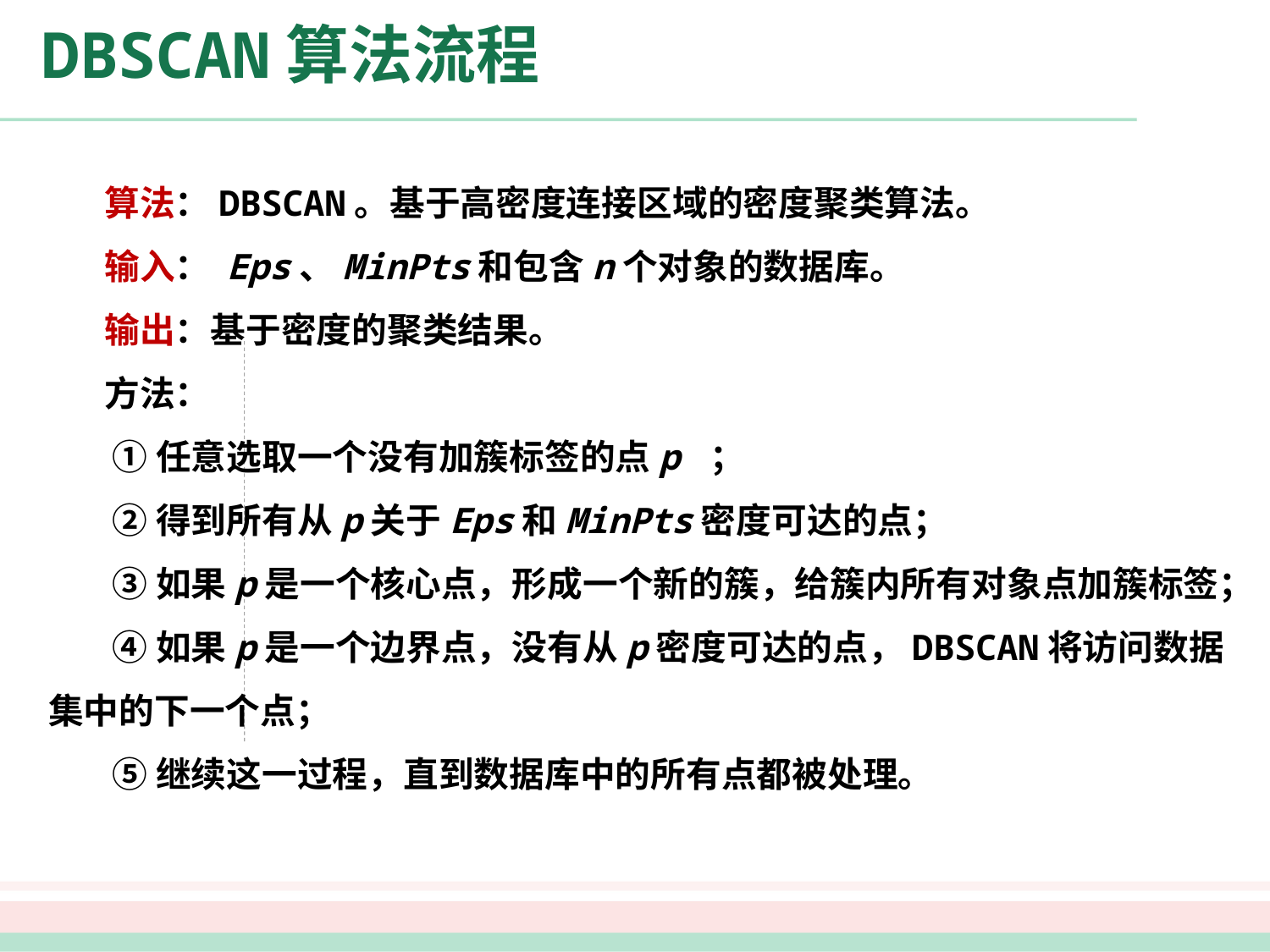

DBSCAN算法流程
  算法：DBSCAN。基于高密度连接区域的密度聚类算法。
  输入： Eps、MinPts和包含n个对象的数据库。
  输出：基于密度的聚类结果。
  方法：
    ①任意选取一个没有加簇标签的点p ；
    ②得到所有从p关于Eps和MinPts密度可达的点；
    ③如果p是一个核心点，形成一个新的簇，给簇内所有对象点加簇标签；
    ④如果p是一个边界点，没有从p密度可达的点，DBSCAN将访问数据集中的下一个点；
    ⑤继续这一过程，直到数据库中的所有点都被处理。